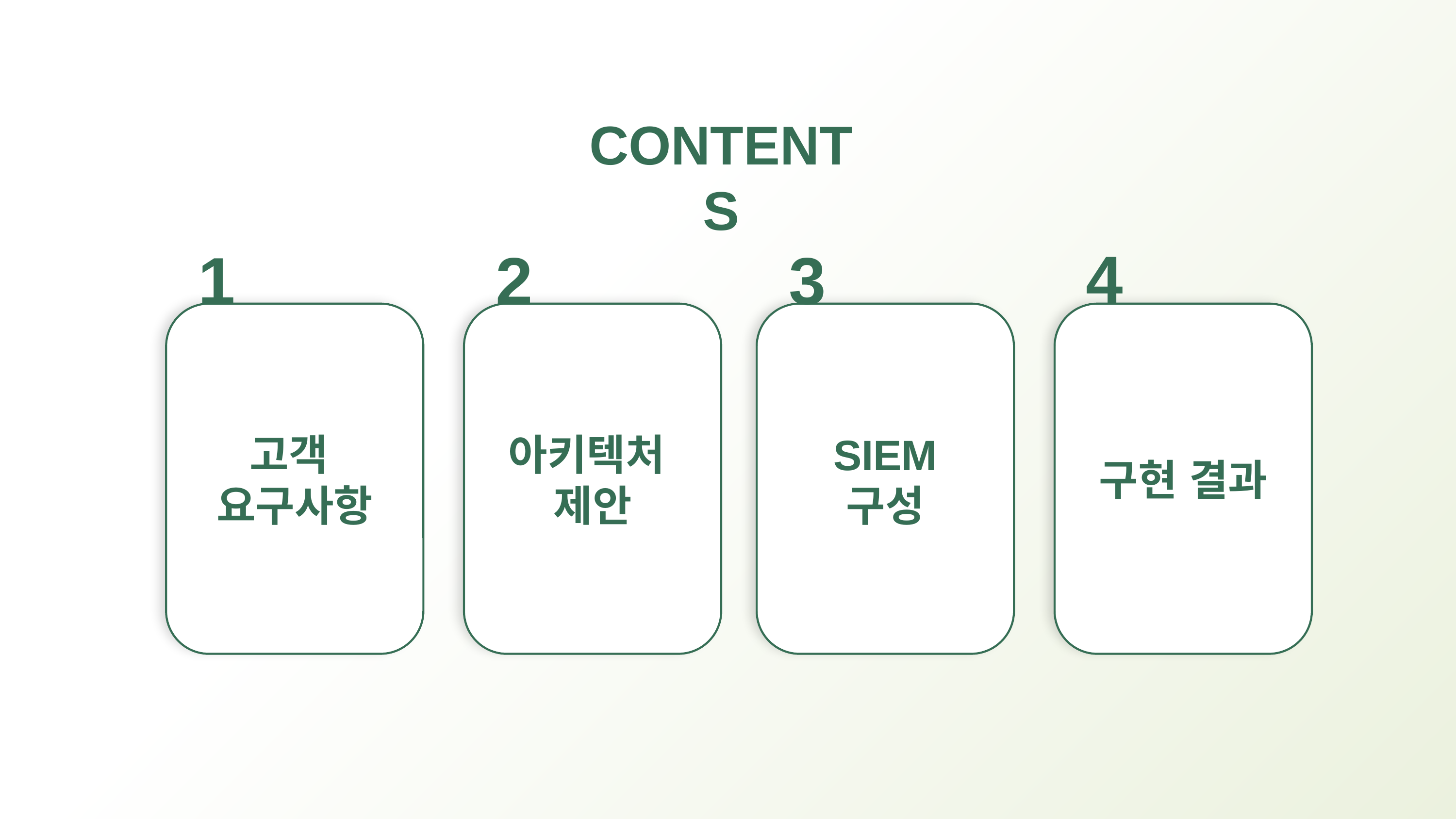

CONTENTS
4
1
2
3

고객
요구사항
아키텍처
제안
SIEM
구성

구현 결과